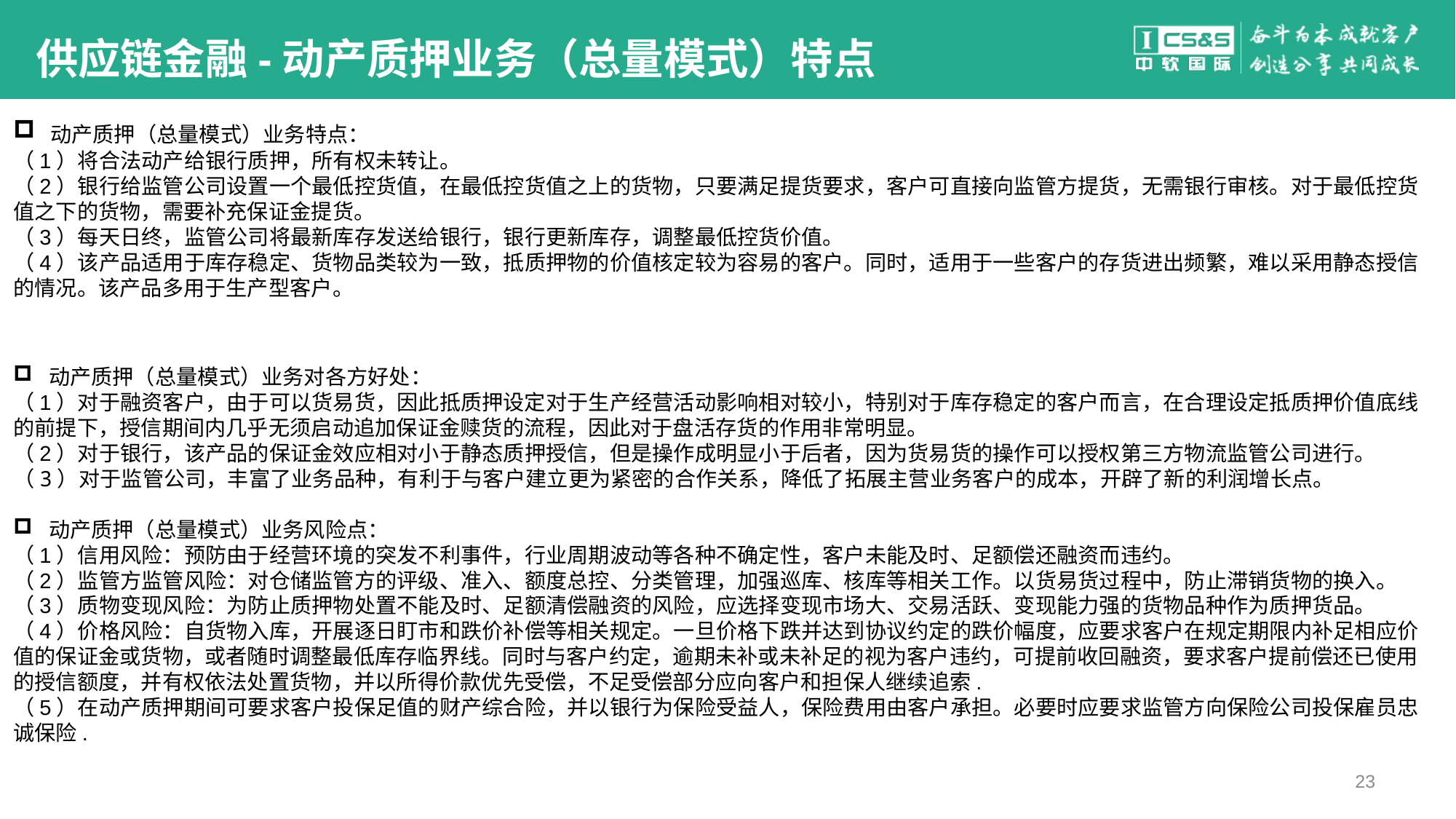

#
供应链金融-动产质押业务（总量模式）特点
 动产质押（总量模式）业务特点：
（1）将合法动产给银行质押，所有权未转让。
（2）银行给监管公司设置一个最低控货值，在最低控货值之上的货物，只要满足提货要求，客户可直接向监管方提货，无需银行审核。对于最低控货值之下的货物，需要补充保证金提货。
（3）每天日终，监管公司将最新库存发送给银行，银行更新库存，调整最低控货价值。
（4）该产品适用于库存稳定、货物品类较为一致，抵质押物的价值核定较为容易的客户。同时，适用于一些客户的存货进出频繁，难以采用静态授信的情况。该产品多用于生产型客户。

 动产质押（总量模式）业务对各方好处：
（1）对于融资客户，由于可以货易货，因此抵质押设定对于生产经营活动影响相对较小，特别对于库存稳定的客户而言，在合理设定抵质押价值底线的前提下，授信期间内几乎无须启动追加保证金赎货的流程，因此对于盘活存货的作用非常明显。
（2）对于银行，该产品的保证金效应相对小于静态质押授信，但是操作成明显小于后者，因为货易货的操作可以授权第三方物流监管公司进行。
（3）对于监管公司，丰富了业务品种，有利于与客户建立更为紧密的合作关系，降低了拓展主营业务客户的成本，开辟了新的利润增长点。

 动产质押（总量模式）业务风险点：
（1）信用风险：预防由于经营环境的突发不利事件，行业周期波动等各种不确定性，客户未能及时、足额偿还融资而违约。
（2）监管方监管风险：对仓储监管方的评级、准入、额度总控、分类管理，加强巡库、核库等相关工作。以货易货过程中，防止滞销货物的换入。
（3）质物变现风险：为防止质押物处置不能及时、足额清偿融资的风险，应选择变现市场大、交易活跃、变现能力强的货物品种作为质押货品。
（4）价格风险：自货物入库，开展逐日盯市和跌价补偿等相关规定。一旦价格下跌并达到协议约定的跌价幅度，应要求客户在规定期限内补足相应价值的保证金或货物，或者随时调整最低库存临界线。同时与客户约定，逾期未补或未补足的视为客户违约，可提前收回融资，要求客户提前偿还已使用的授信额度，并有权依法处置货物，并以所得价款优先受偿，不足受偿部分应向客户和担保人继续追索.
（5）在动产质押期间可要求客户投保足值的财产综合险，并以银行为保险受益人，保险费用由客户承担。必要时应要求监管方向保险公司投保雇员忠诚保险.

23